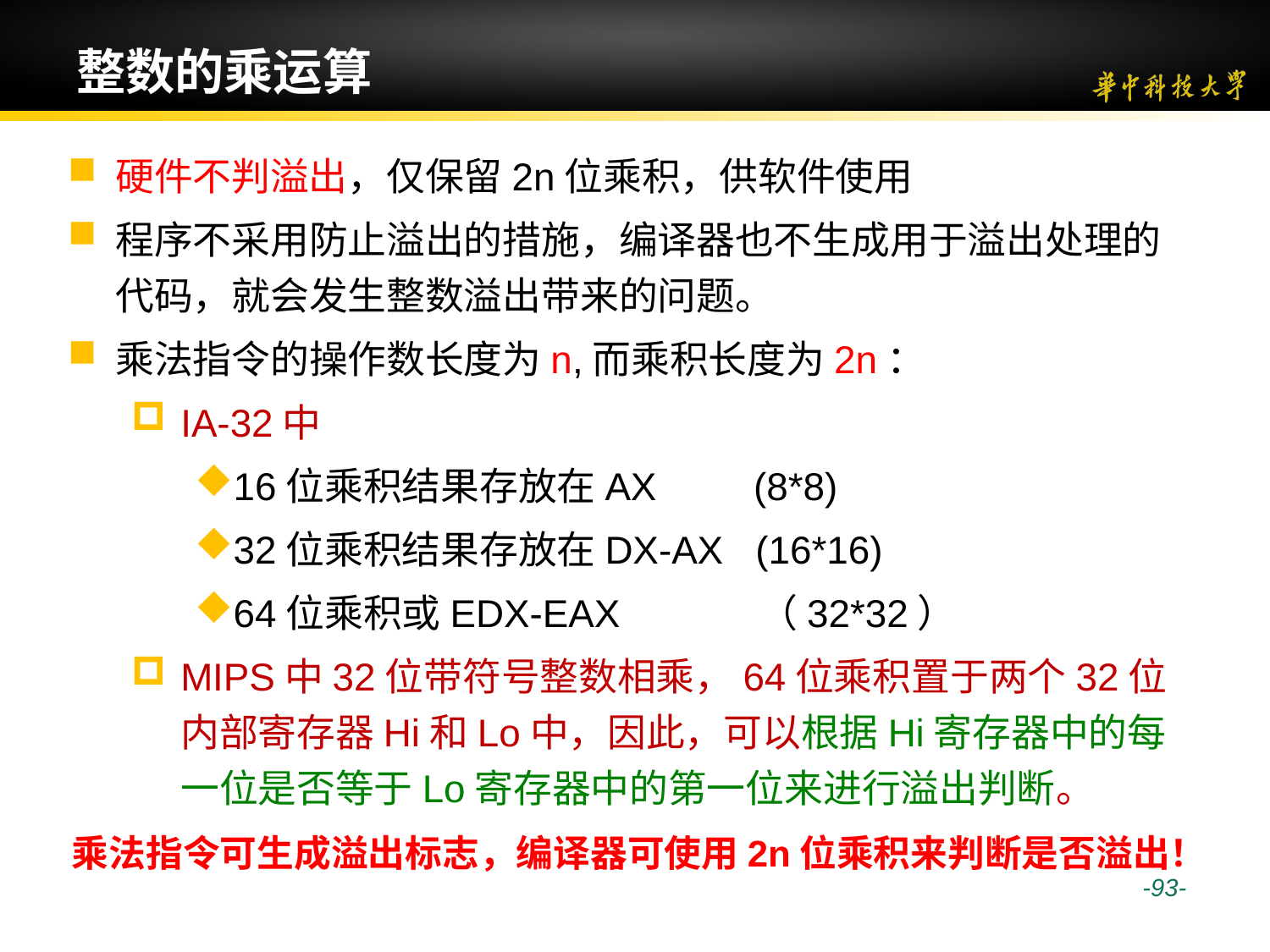

# 整数的乘运算
硬件不判溢出，仅保留2n位乘积，供软件使用
程序不采用防止溢出的措施，编译器也不生成用于溢出处理的代码，就会发生整数溢出带来的问题。
乘法指令的操作数长度为n,而乘积长度为2n：
IA-32中
16位乘积结果存放在AX         (8*8)
32位乘积结果存放在DX-AX   (16*16)
64位乘积或EDX-EAX            （32*32）
MIPS中32位带符号整数相乘，64位乘积置于两个32位内部寄存器Hi和Lo中，因此，可以根据Hi寄存器中的每一位是否等于Lo寄存器中的第一位来进行溢出判断。

乘法指令可生成溢出标志，编译器可使用2n位乘积来判断是否溢出！
 -93-